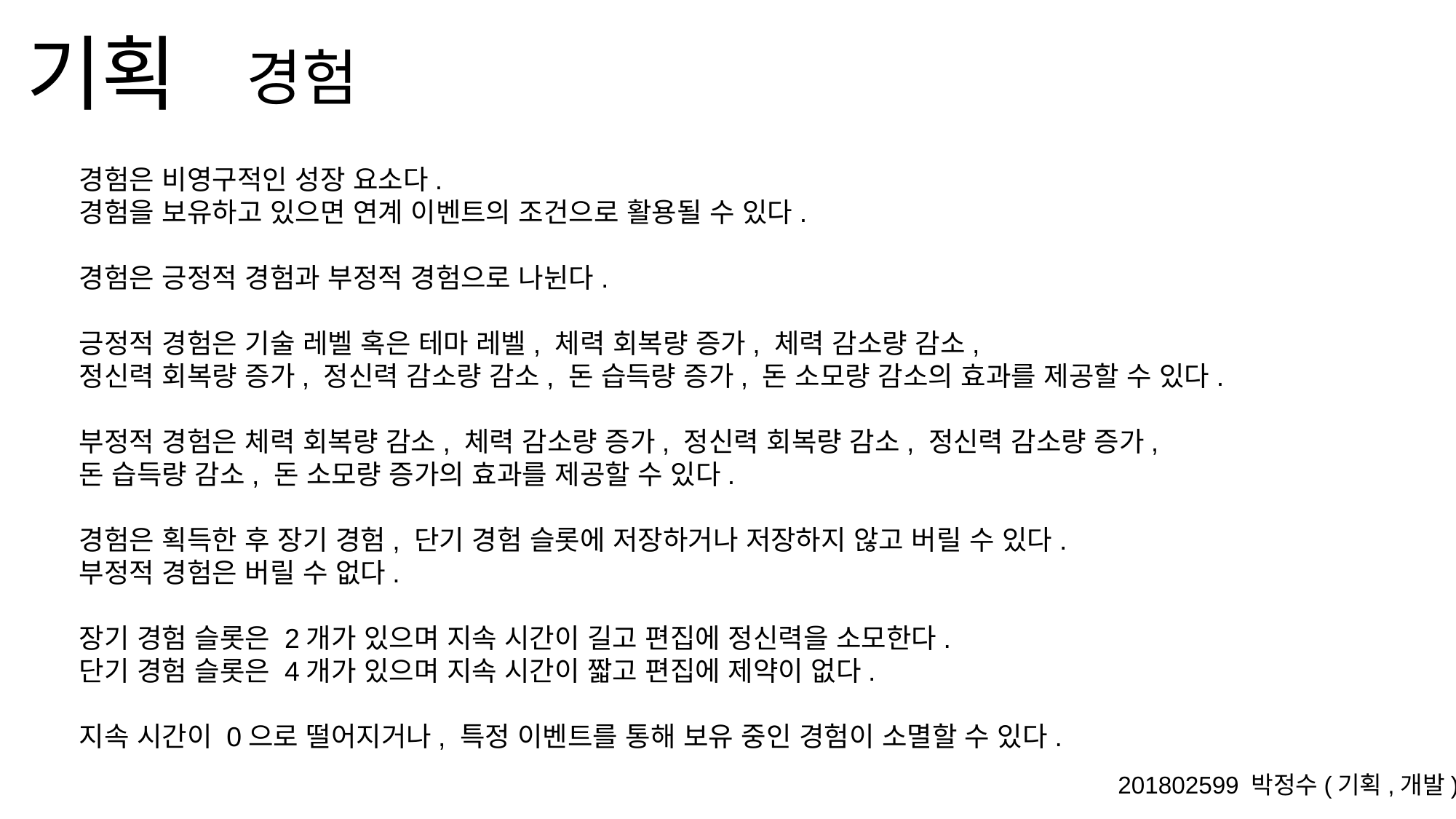

경험
경험은 비영구적인 성장 요소다.
경험을 보유하고 있으면 연계 이벤트의 조건으로 활용될 수 있다.

경험은 긍정적 경험과 부정적 경험으로 나뉜다.

긍정적 경험은 기술 레벨 혹은 테마 레벨, 체력 회복량 증가, 체력 감소량 감소,
정신력 회복량 증가, 정신력 감소량 감소, 돈 습득량 증가, 돈 소모량 감소의 효과를 제공할 수 있다.

부정적 경험은 체력 회복량 감소, 체력 감소량 증가, 정신력 회복량 감소, 정신력 감소량 증가,
돈 습득량 감소, 돈 소모량 증가의 효과를 제공할 수 있다.

경험은 획득한 후 장기 경험, 단기 경험 슬롯에 저장하거나 저장하지 않고 버릴 수 있다.
부정적 경험은 버릴 수 없다.

장기 경험 슬롯은 2개가 있으며 지속 시간이 길고 편집에 정신력을 소모한다.
단기 경험 슬롯은 4개가 있으며 지속 시간이 짧고 편집에 제약이 없다.

지속 시간이 0으로 떨어지거나, 특정 이벤트를 통해 보유 중인 경험이 소멸할 수 있다.